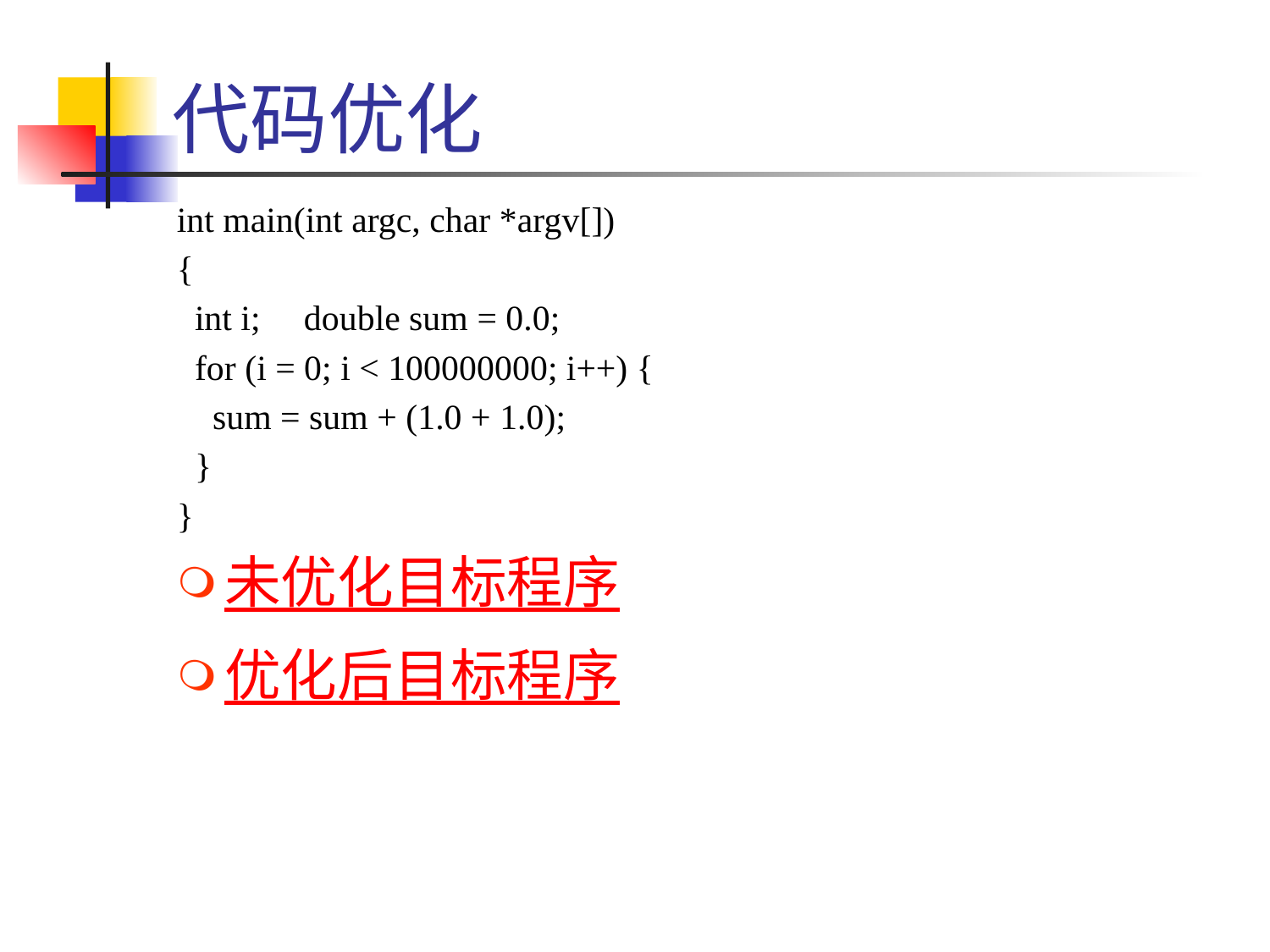

# 代码优化
int main(int argc, char *argv[])
{
  int i;	double sum = 0.0;
  for (i = 0; i < 100000000; i++) {
    sum = sum + (1.0 + 1.0);
  }
}
未优化目标程序
优化后目标程序